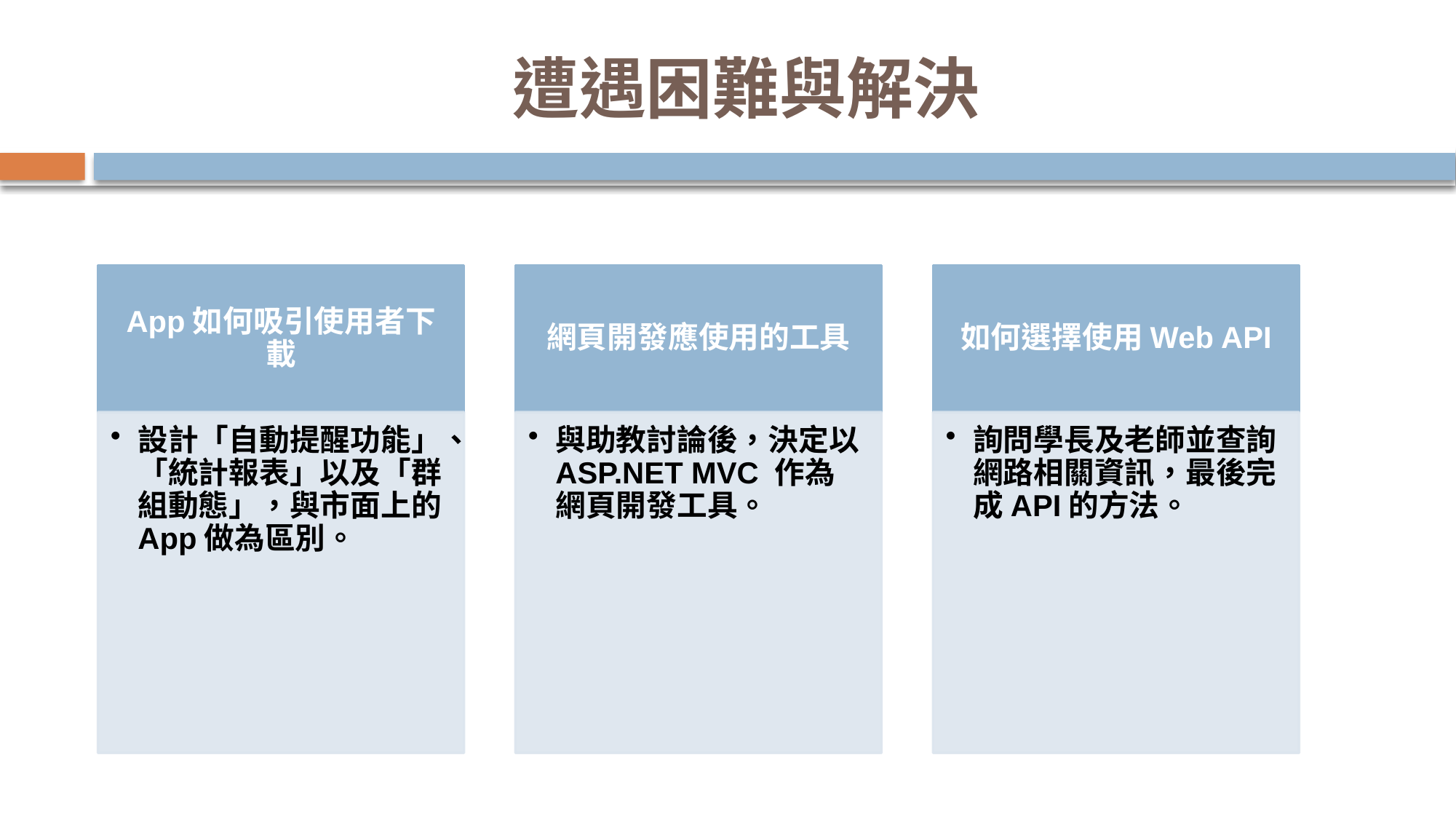

# 遭遇困難與解決
App如何吸引使用者下載
設計「自動提醒功能」、「統計報表」以及「群組動態」，與市面上的App做為區別。
網頁開發應使用的工具
與助教討論後，決定以ASP.NET MVC 作為網頁開發工具。
如何選擇使用Web API
詢問學長及老師並查詢網路相關資訊，最後完成API的方法。